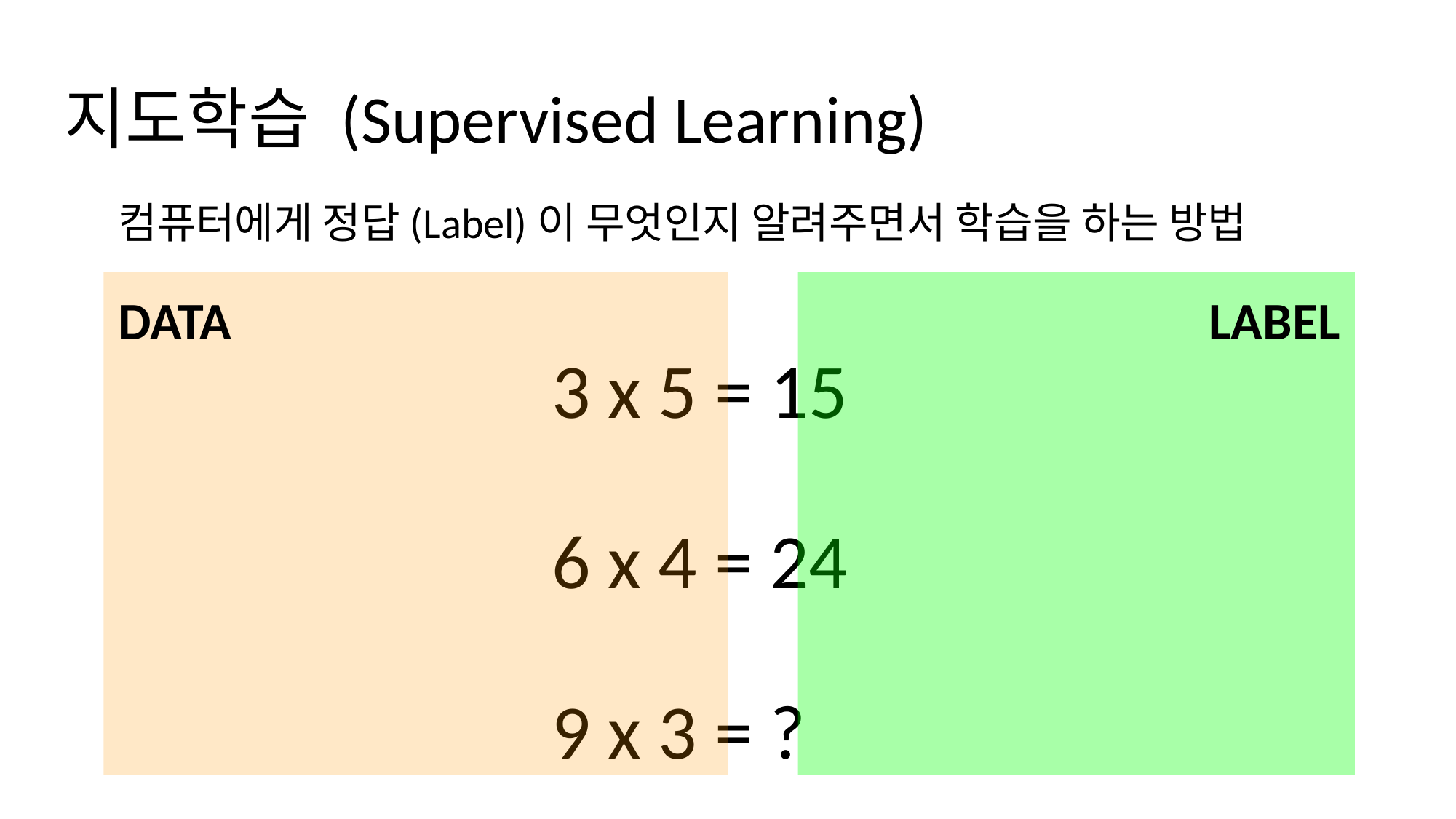

# 지도학습 (Supervised Learning)
컴퓨터에게 정답(Label)이 무엇인지 알려주면서 학습을 하는 방법
DATA
LABEL
3 x 5 = 15
6 x 4 = 24
9 x 3 = ?